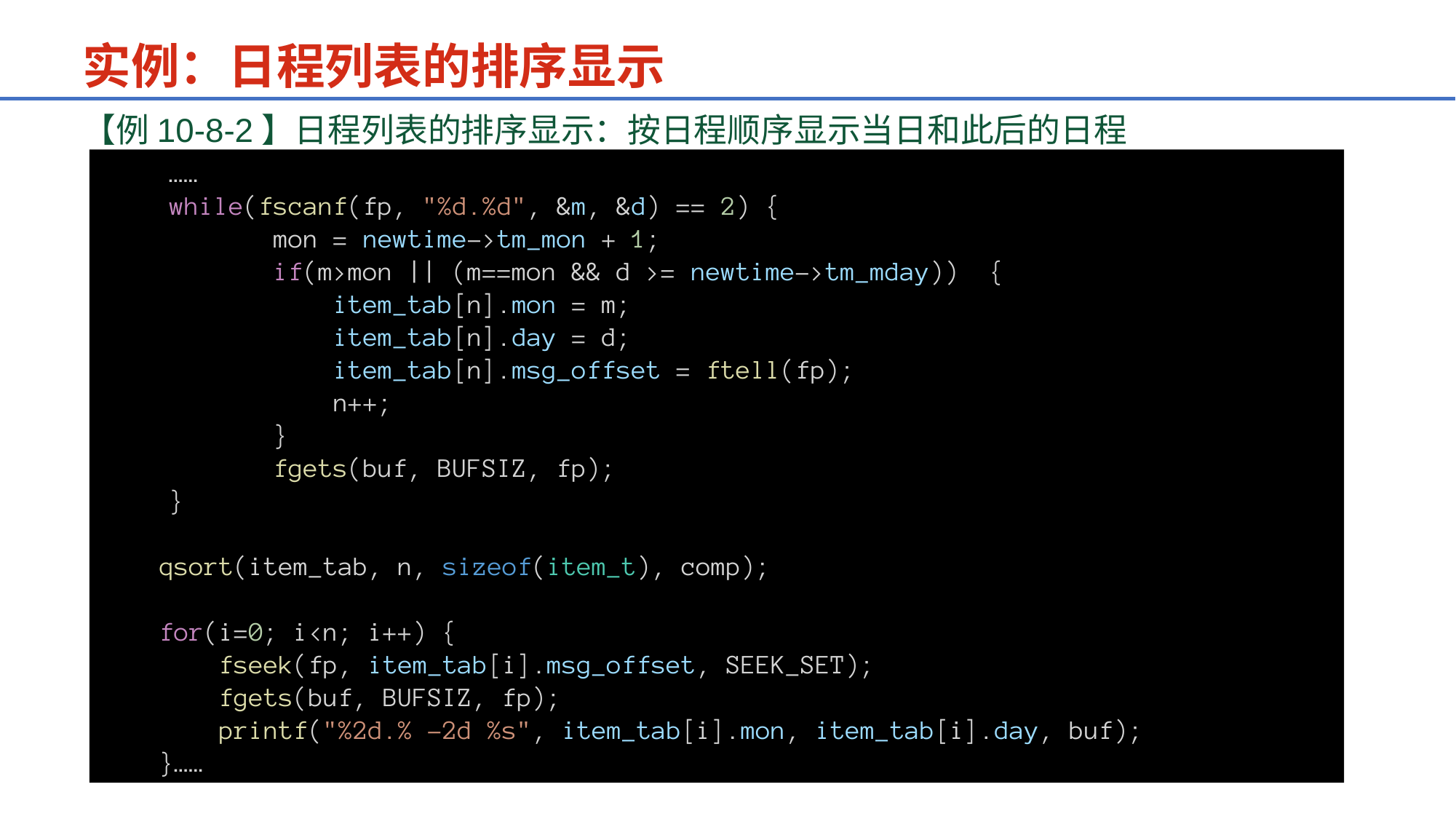

实例：日程列表的排序显示
【例10-8-2】日程列表的排序显示：按日程顺序显示当日和此后的日程
 ……
 while(fscanf(fp, "%d.%d", &m, &d) == 2) {
        mon = newtime->tm_mon + 1;
        if(m>mon || (m==mon && d >= newtime->tm_mday))  {
            item_tab[n].mon = m;
            item_tab[n].day = d;
            item_tab[n].msg_offset = ftell(fp);
            n++;
        }
        fgets(buf, BUFSIZ, fp);
 }
    qsort(item_tab, n, sizeof(item_t), comp);
    for(i=0; i<n; i++) {
        fseek(fp, item_tab[i].msg_offset, SEEK_SET);
        fgets(buf, BUFSIZ, fp);
        printf("%2d.% -2d %s", item_tab[i].mon, item_tab[i].day, buf);
    }……